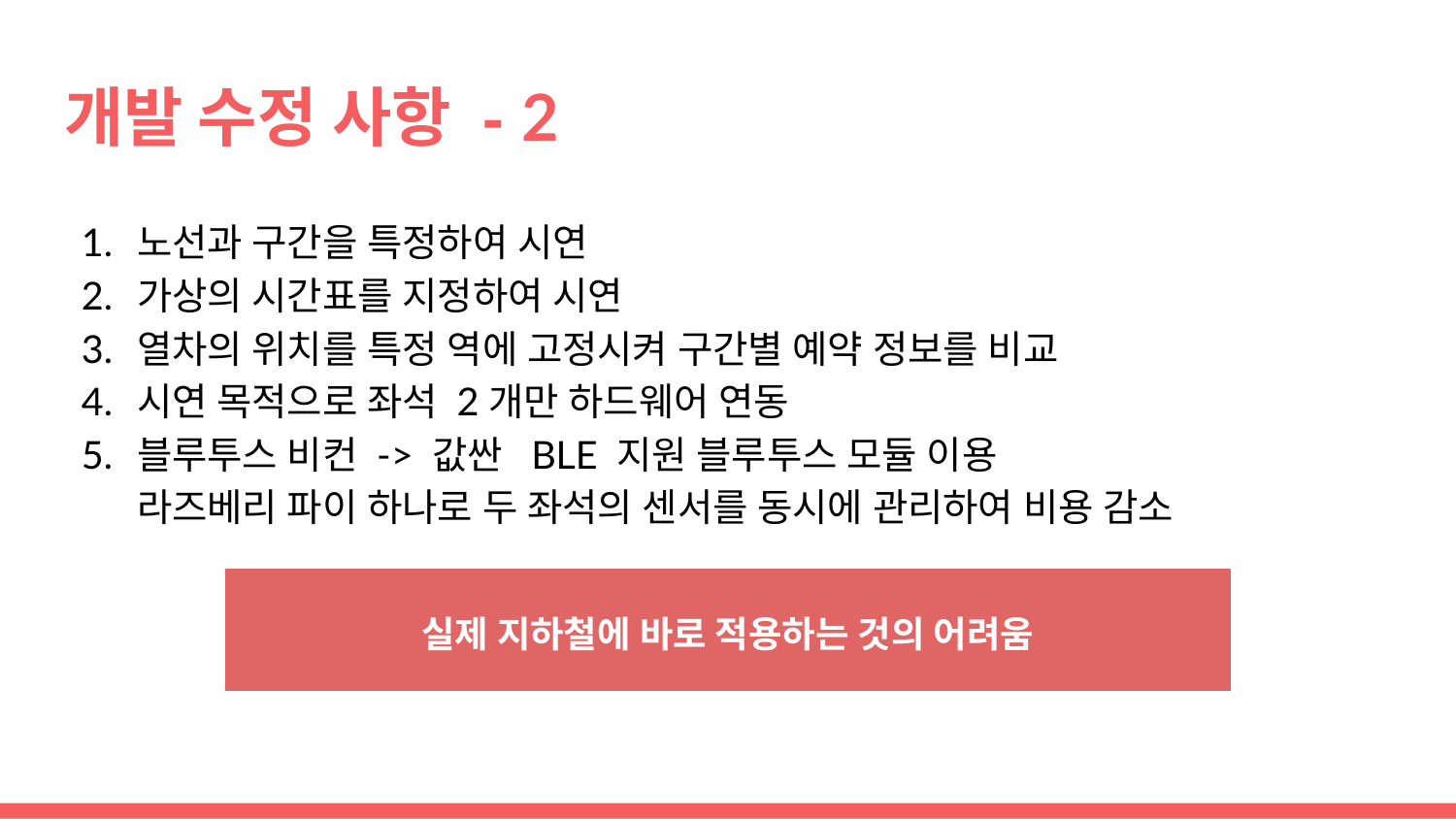

# 개발 수정 사항 - 2
노선과 구간을 특정하여 시연
가상의 시간표를 지정하여 시연
열차의 위치를 특정 역에 고정시켜 구간별 예약 정보를 비교
시연 목적으로 좌석 2개만 하드웨어 연동
블루투스 비컨 -> 값싼  BLE 지원 블루투스 모듈 이용
라즈베리 파이 하나로 두 좌석의 센서를 동시에 관리하여 비용 감소
실제 지하철에 바로 적용하는 것의 어려움